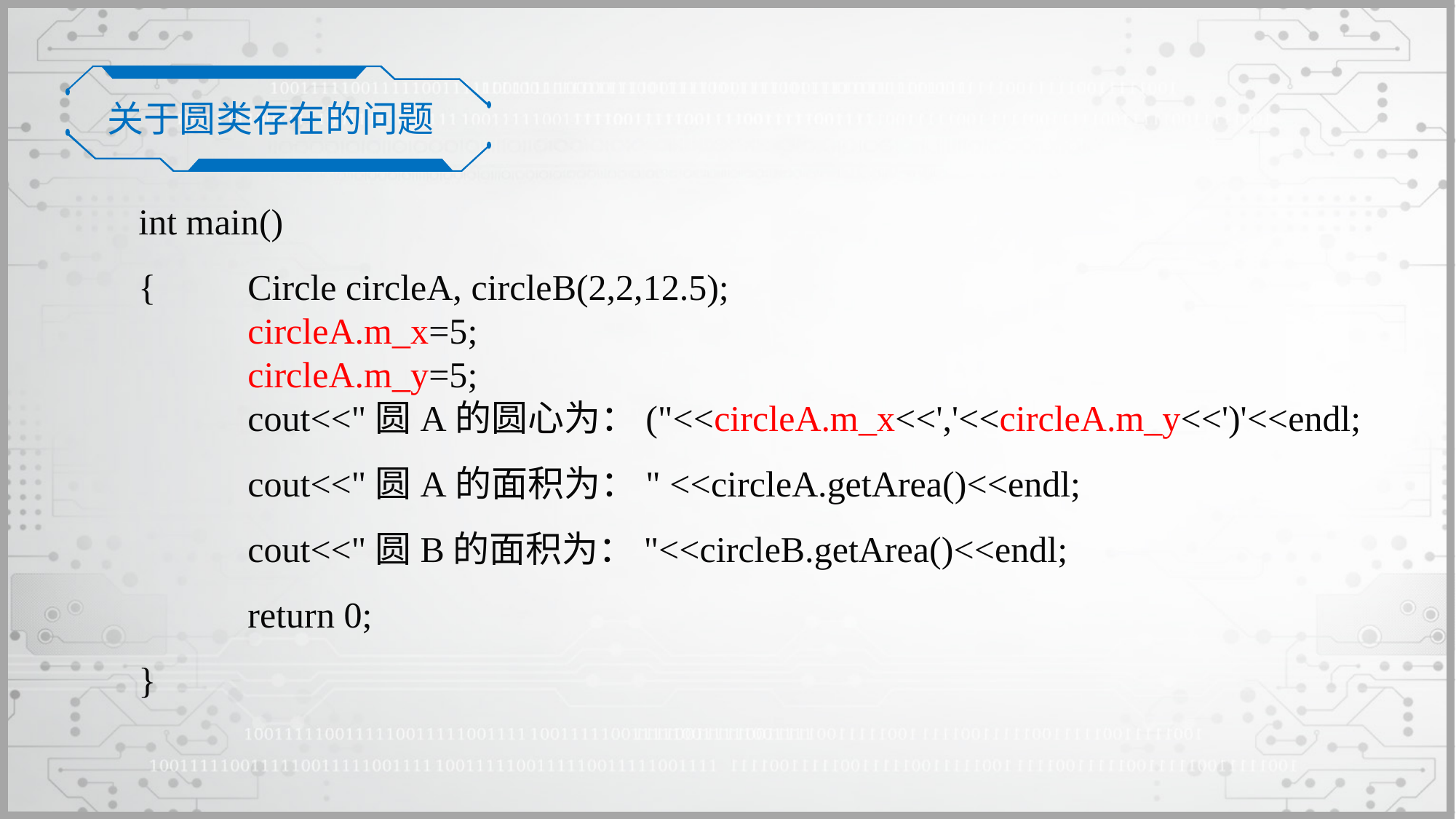

关于圆类存在的问题
int main()
{	Circle circleA, circleB(2,2,12.5);
	circleA.m_x=5;
	circleA.m_y=5;
	cout<<"圆A的圆心为：("<<circleA.m_x<<','<<circleA.m_y<<')'<<endl;
	cout<<"圆A的面积为：" <<circleA.getArea()<<endl;
	cout<<"圆B的面积为："<<circleB.getArea()<<endl;
   	return 0;
}